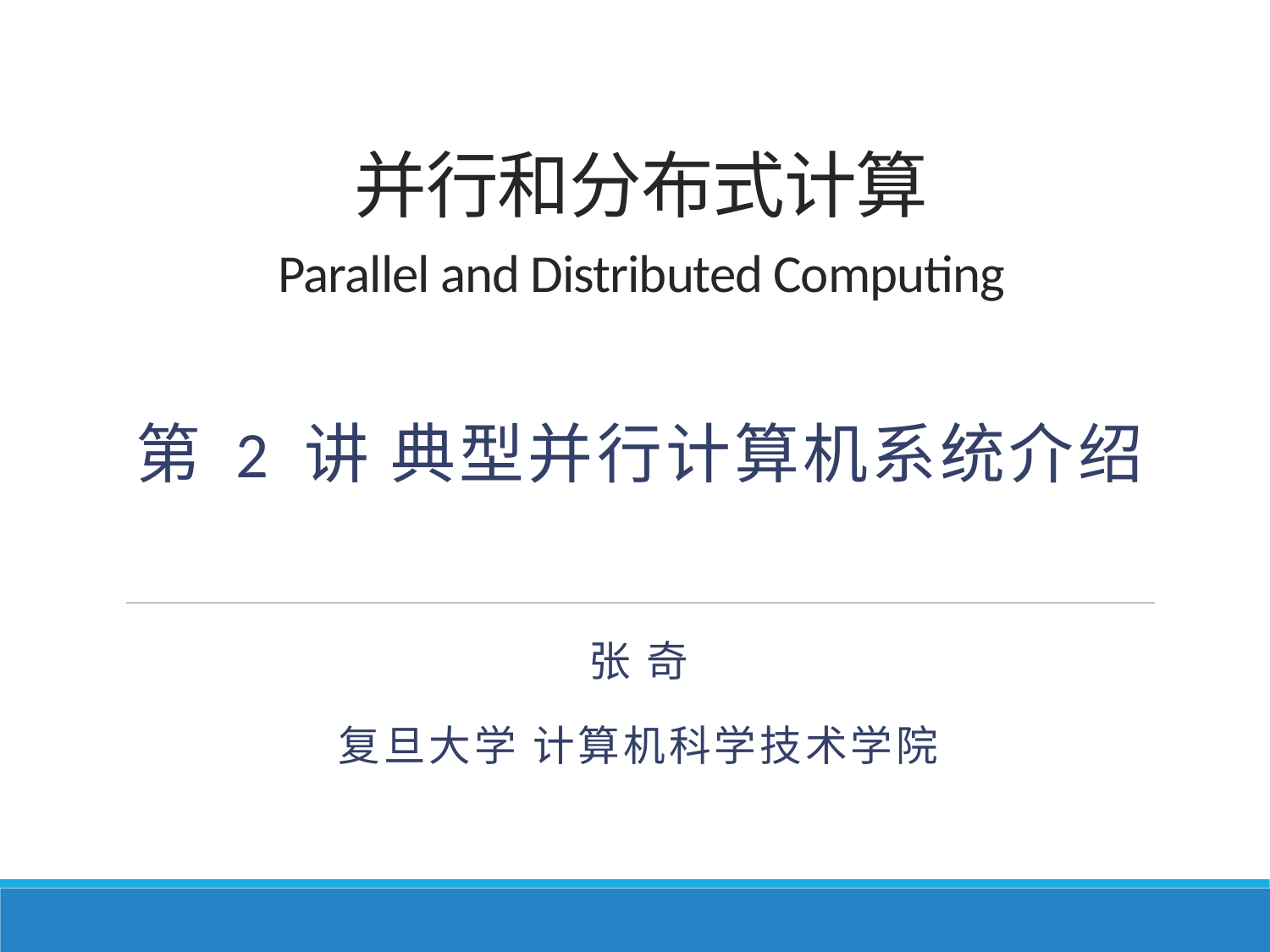

# 并行和分布式计算 Parallel and Distributed Computing 第 2 讲 典型并行计算机系统介绍
张 奇
复旦大学 计算机科学技术学院